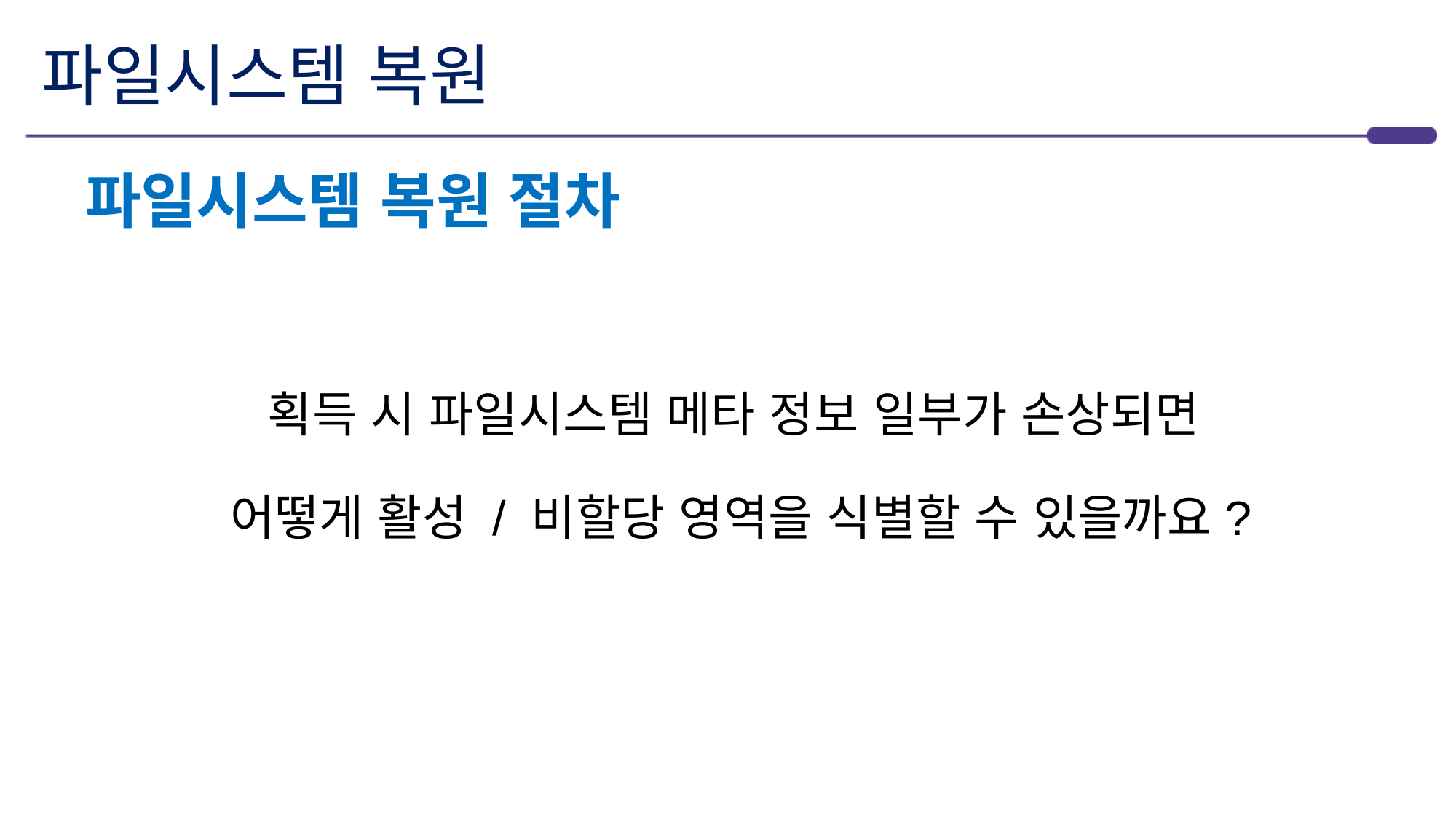

# 파일시스템 복원
파일시스템 복원 절차
획득 시 파일시스템 메타 정보 일부가 손상되면
어떻게 활성 / 비할당 영역을 식별할 수 있을까요?